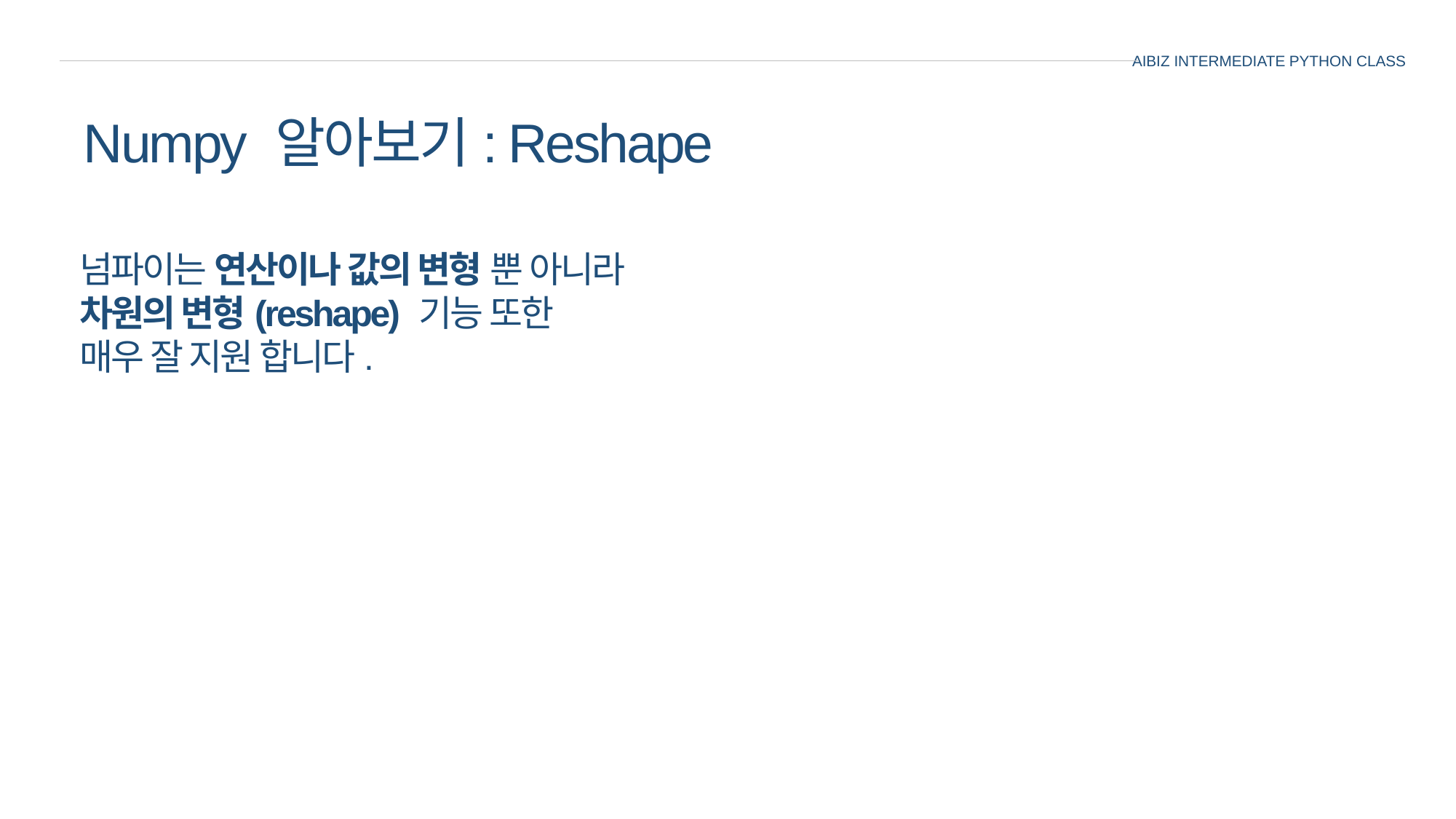

AIBIZ INTERMEDIATE PYTHON CLASS
Numpy 알아보기: Reshape
넘파이는 연산이나 값의 변형 뿐 아니라
차원의 변형(reshape) 기능 또한
매우 잘 지원 합니다.